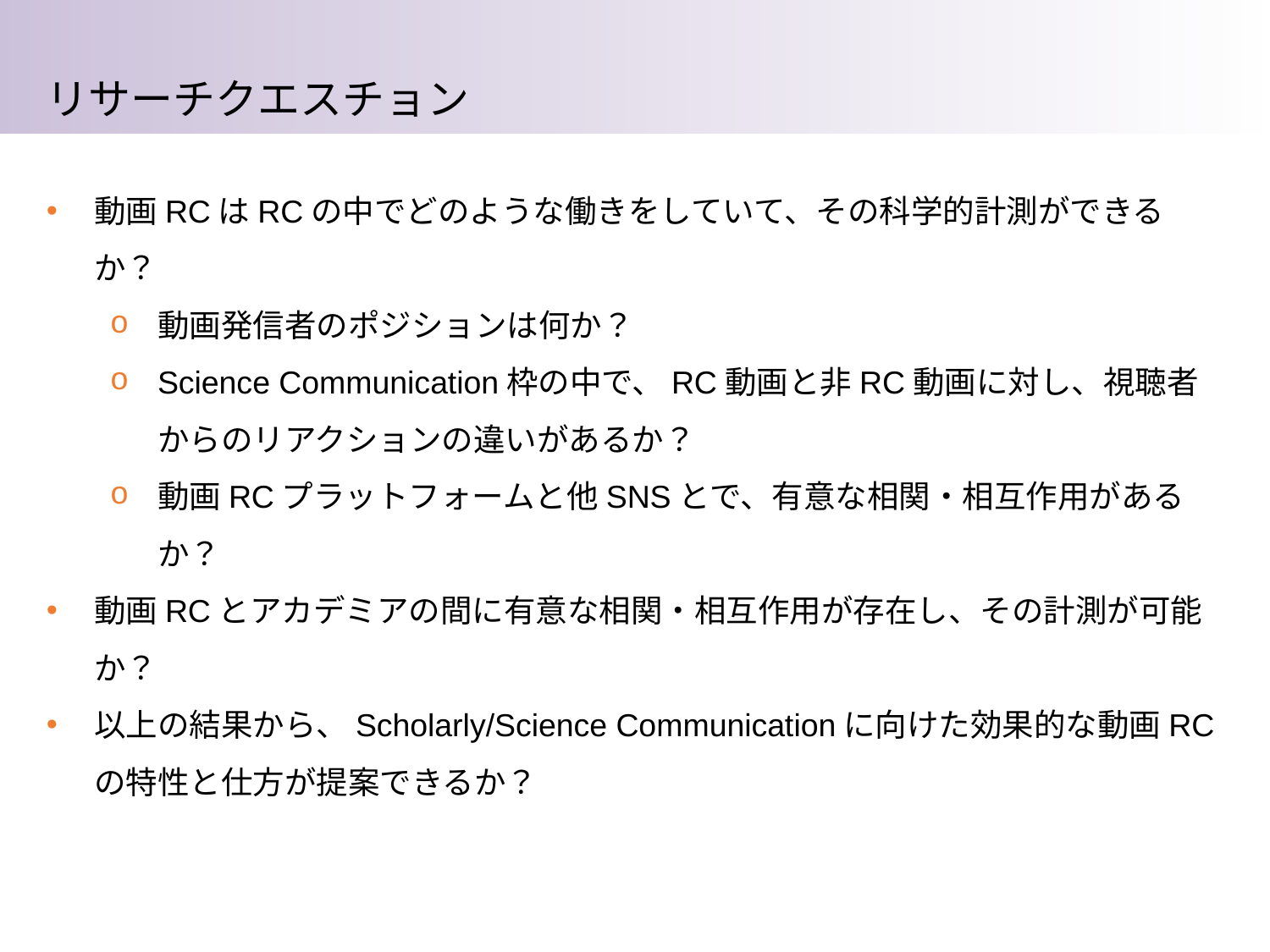

リサーチクエスチョン
動画RCはRCの中でどのような働きをしていて、その科学的計測ができるか？
動画発信者のポジションは何か？
Science Communication枠の中で、RC動画と非RC動画に対し、視聴者からのリアクションの違いがあるか？
動画RCプラットフォームと他SNSとで、有意な相関・相互作用があるか？
動画RCとアカデミアの間に有意な相関・相互作用が存在し、その計測が可能か？
以上の結果から、Scholarly/Science Communicationに向けた効果的な動画RCの特性と仕方が提案できるか？